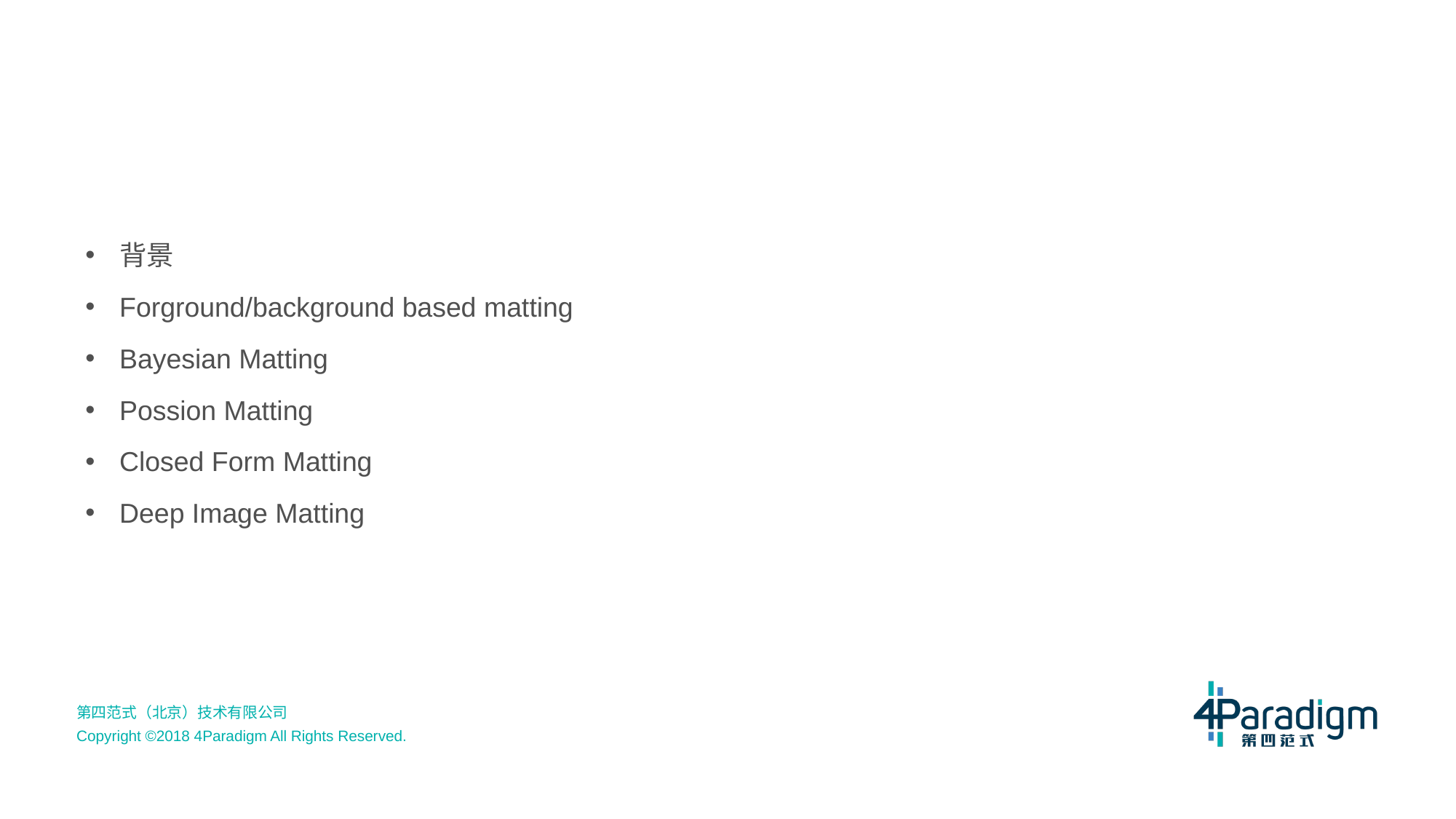

背景
Forground/background based matting
Bayesian Matting
Possion Matting
Closed Form Matting
Deep Image Matting